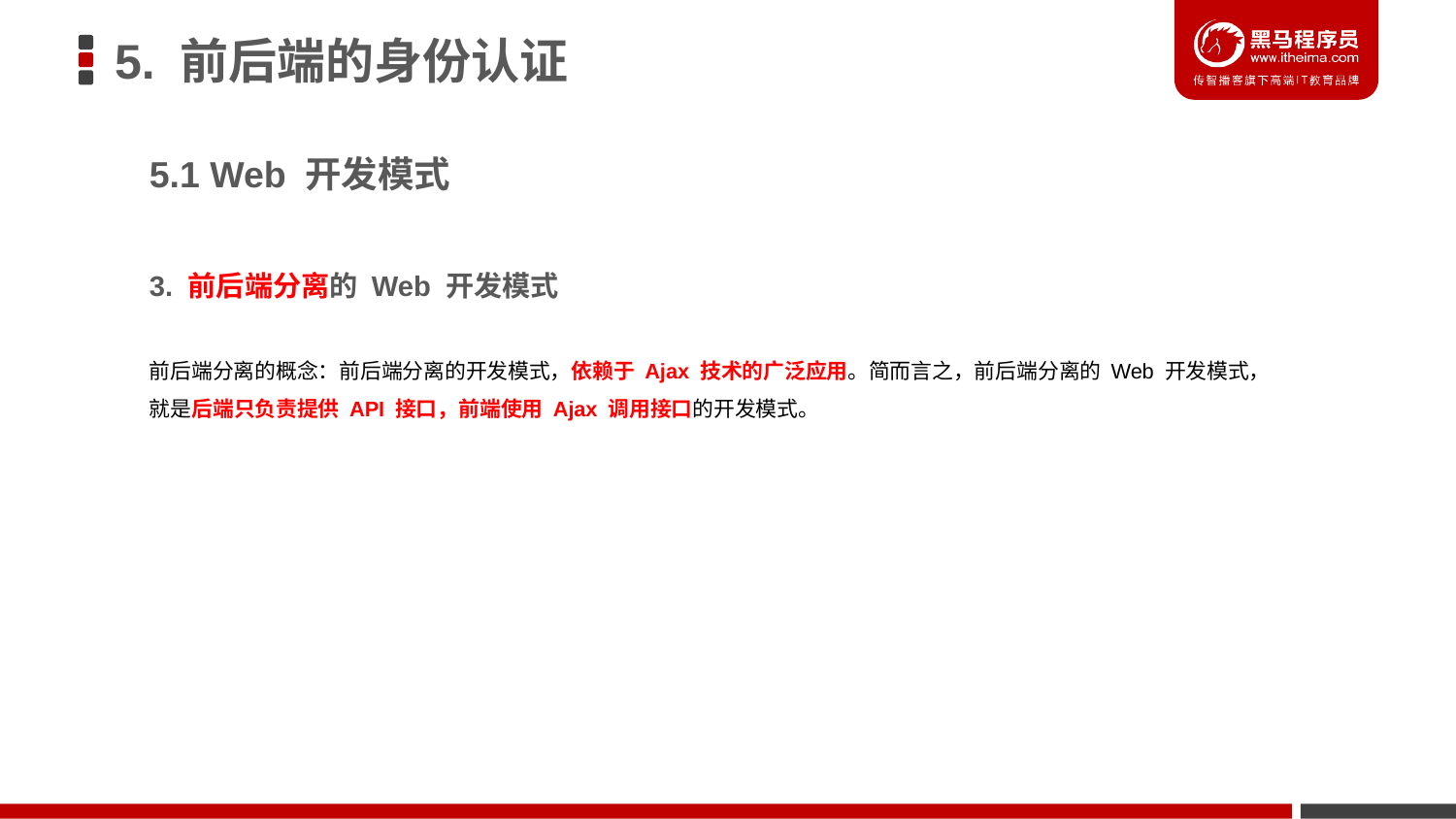

# 5. 前后端的身份认证
5.1 Web 开发模式
3. 前后端分离的 Web 开发模式
前后端分离的概念：前后端分离的开发模式，依赖于 Ajax 技术的广泛应用。简而言之，前后端分离的 Web 开发模式，就是后端只负责提供 API 接口，前端使用 Ajax 调用接口的开发模式。